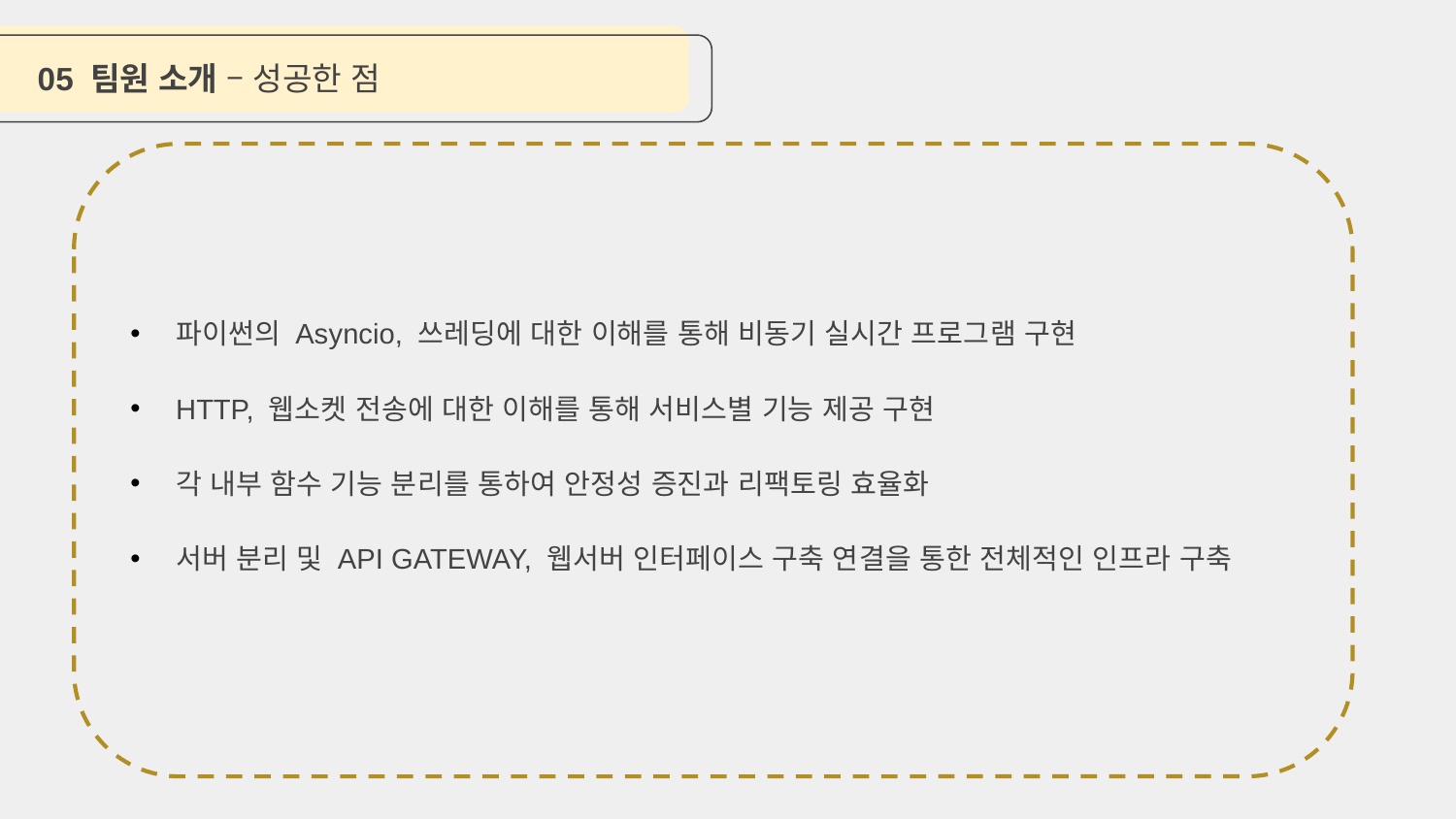

05 팀원 소개 – 성공한 점

파이썬의 Asyncio, 쓰레딩에 대한 이해를 통해 비동기 실시간 프로그램 구현
HTTP, 웹소켓 전송에 대한 이해를 통해 서비스별 기능 제공 구현
각 내부 함수 기능 분리를 통하여 안정성 증진과 리팩토링 효율화
서버 분리 및 API GATEWAY, 웹서버 인터페이스 구축 연결을 통한 전체적인 인프라 구축